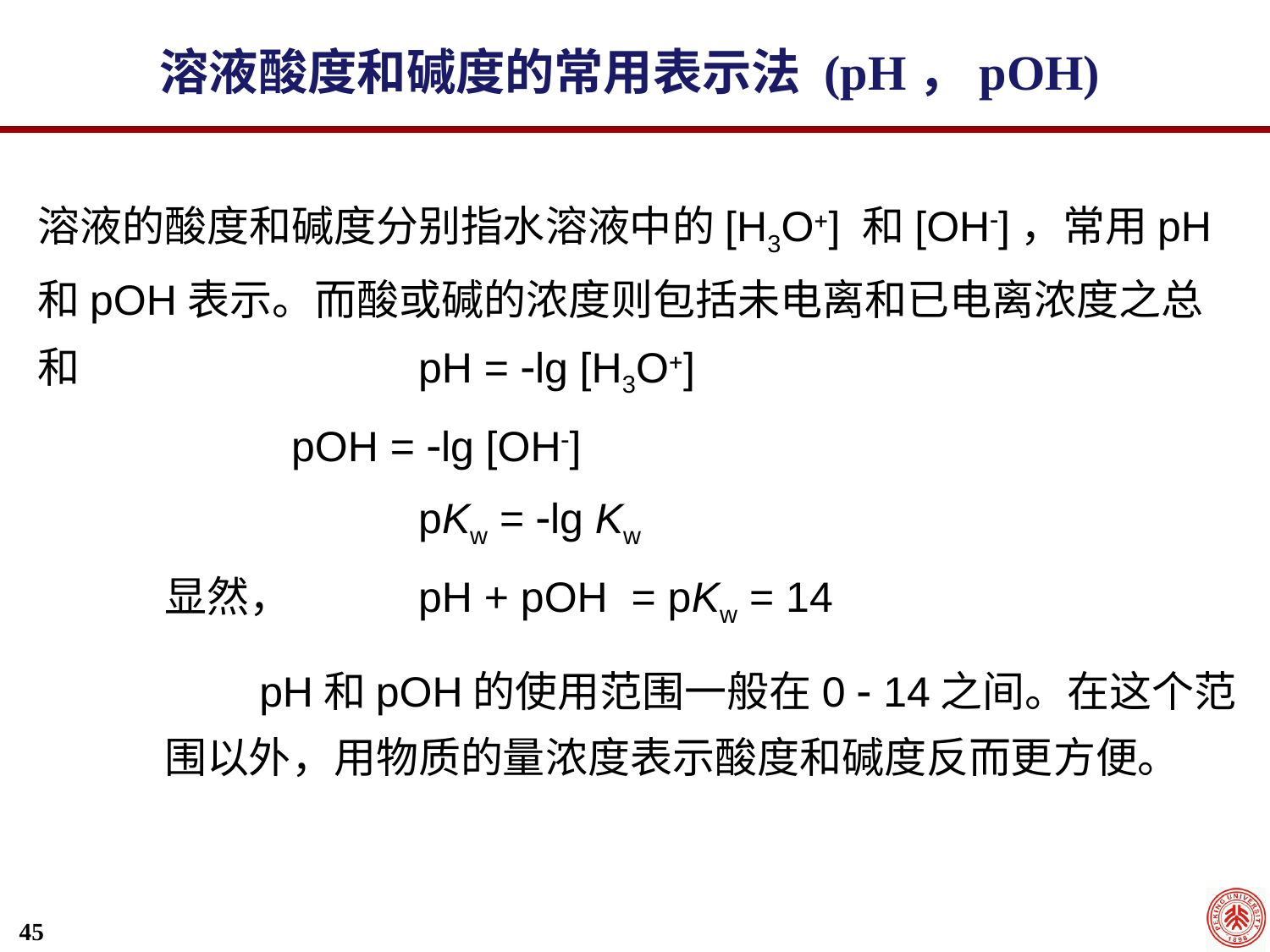

溶液酸度和碱度的常用表示法 (pH，pOH)

溶液的酸度和碱度分别指水溶液中的[H3O+] 和[OH−]，常用pH和pOH表示。而酸或碱的浓度则包括未电离和已电离浓度之总和             		pH = −lg [H3O+]
	pOH = −lg [OH−]
		pKw = −lg Kw
显然，	pH + pOH  = pKw = 14
        pH和pOH的使用范围一般在0 − 14之间。在这个范围以外，用物质的量浓度表示酸度和碱度反而更方便。
45